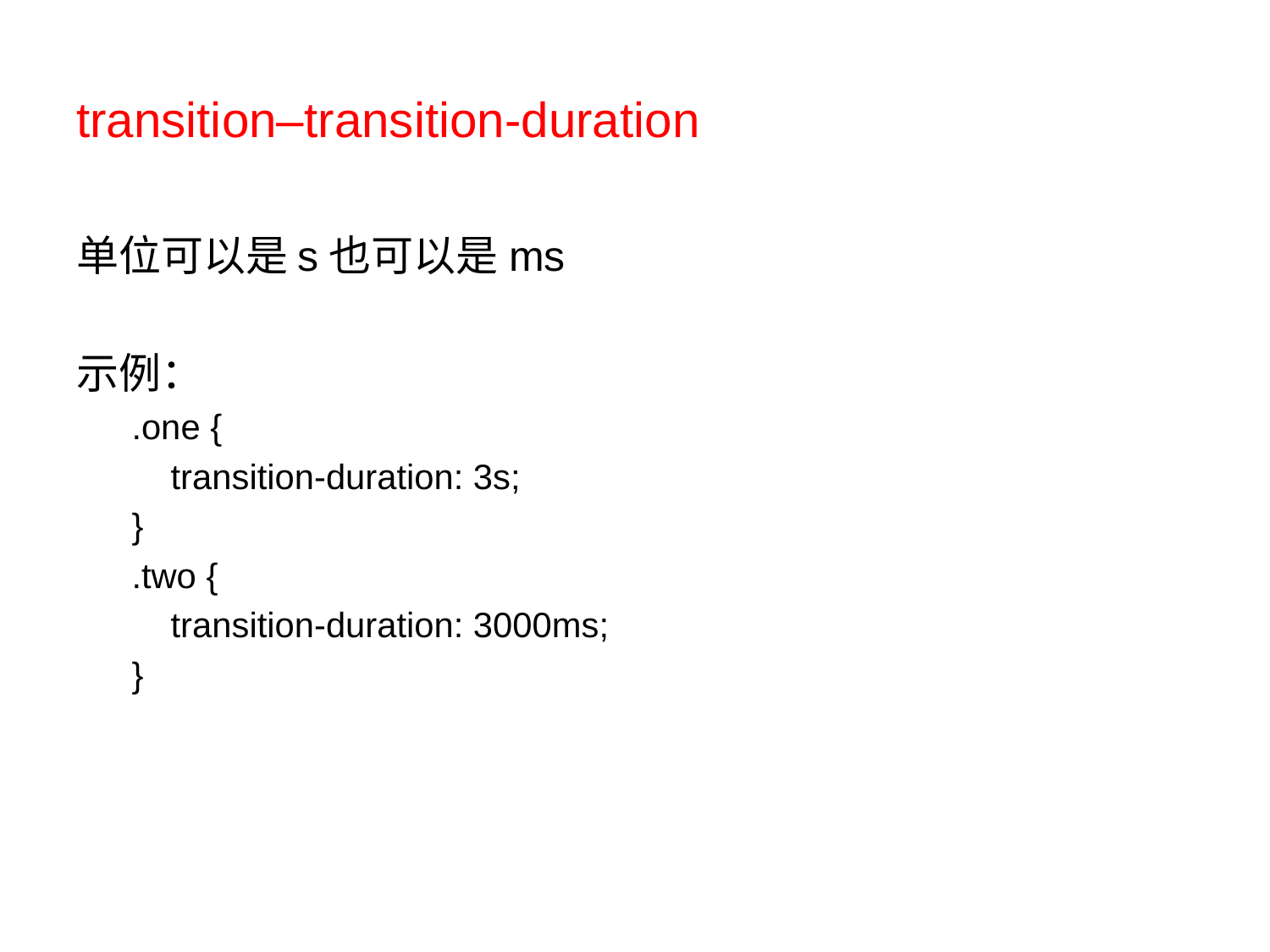

# transition–transition-duration
单位可以是s也可以是ms

示例：
.one {
    transition-duration: 3s;
}
.two {
    transition-duration: 3000ms;
}